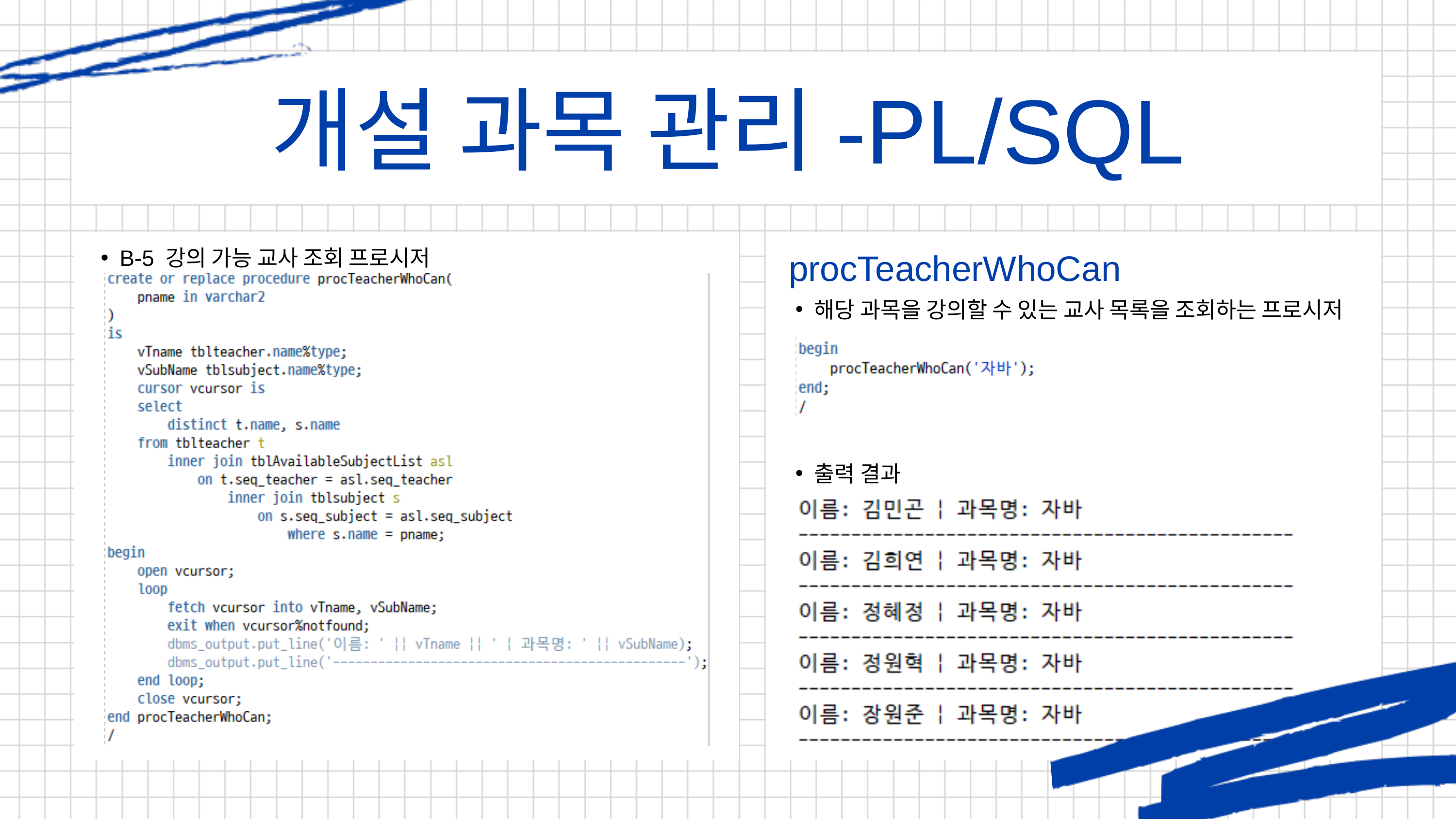

개설 과목 관리-PL/SQL

B-5 강의 가능 교사 조회 프로시저
procTeacherWhoCan

해당 과목을 강의할 수 있는 교사 목록을 조회하는 프로시저

출력 결과